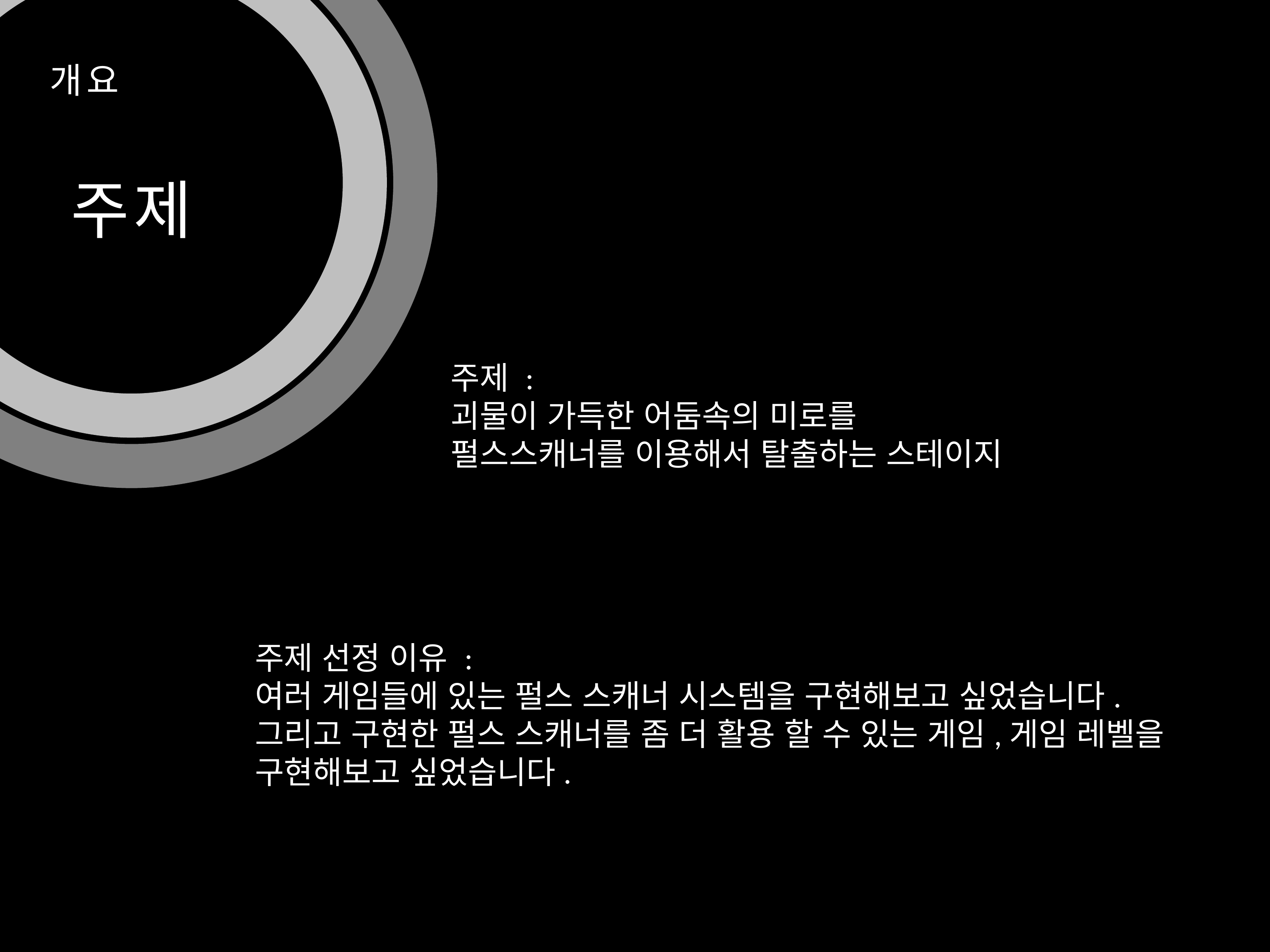

개요
주제
주제 :
괴물이 가득한 어둠속의 미로를
펄스스캐너를 이용해서 탈출하는 스테이지
주제 선정 이유 :
여러 게임들에 있는 펄스 스캐너 시스템을 구현해보고 싶었습니다.
그리고 구현한 펄스 스캐너를 좀 더 활용 할 수 있는 게임,게임 레벨을 구현해보고 싶었습니다.